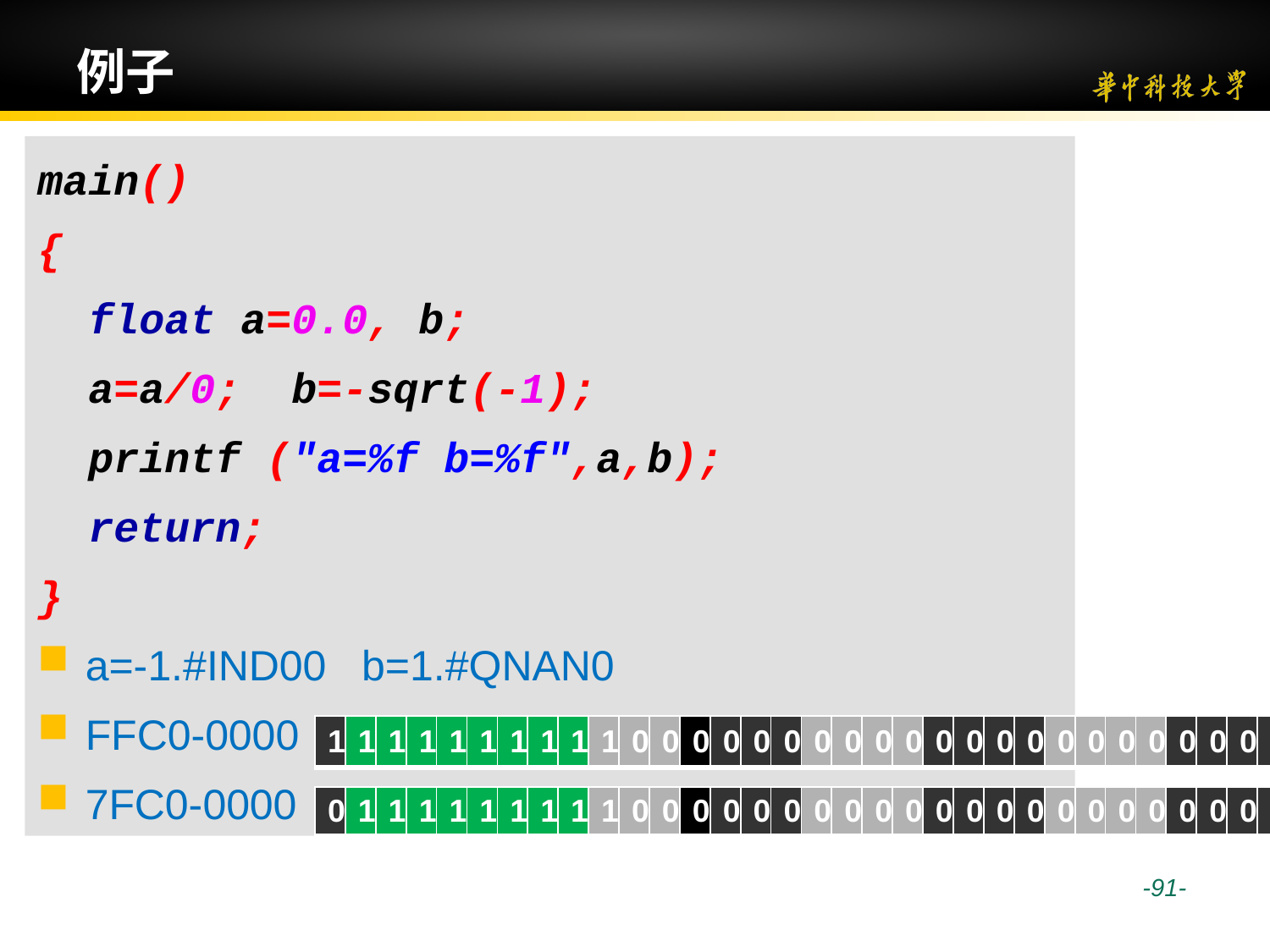

# 例子
main()
{
  float a=0.0, b;
  a=a/0;  b=-sqrt(-1);
  printf ("a=%f b=%f",a,b);
  return;
}
a=-1.#IND00   b=1.#QNAN0
FFC0-0000
7FC0-0000
| 1 | 1 | 1 | 1 | 1 | 1 | 1 | 1 | 1 | 1 | 0 | 0 | 0 | 0 | 0 | 0 | 0 | 0 | 0 | 0 | 0 | 0 | 0 | 0 | 0 | 0 | 0 | 0 | 0 | 0 | 0 | 0 |
| --- | --- | --- | --- | --- | --- | --- | --- | --- | --- | --- | --- | --- | --- | --- | --- | --- | --- | --- | --- | --- | --- | --- | --- | --- | --- | --- | --- | --- | --- | --- | --- |
| 0 | 1 | 1 | 1 | 1 | 1 | 1 | 1 | 1 | 1 | 0 | 0 | 0 | 0 | 0 | 0 | 0 | 0 | 0 | 0 | 0 | 0 | 0 | 0 | 0 | 0 | 0 | 0 | 0 | 0 | 0 | 0 |
| --- | --- | --- | --- | --- | --- | --- | --- | --- | --- | --- | --- | --- | --- | --- | --- | --- | --- | --- | --- | --- | --- | --- | --- | --- | --- | --- | --- | --- | --- | --- | --- |
 -91-